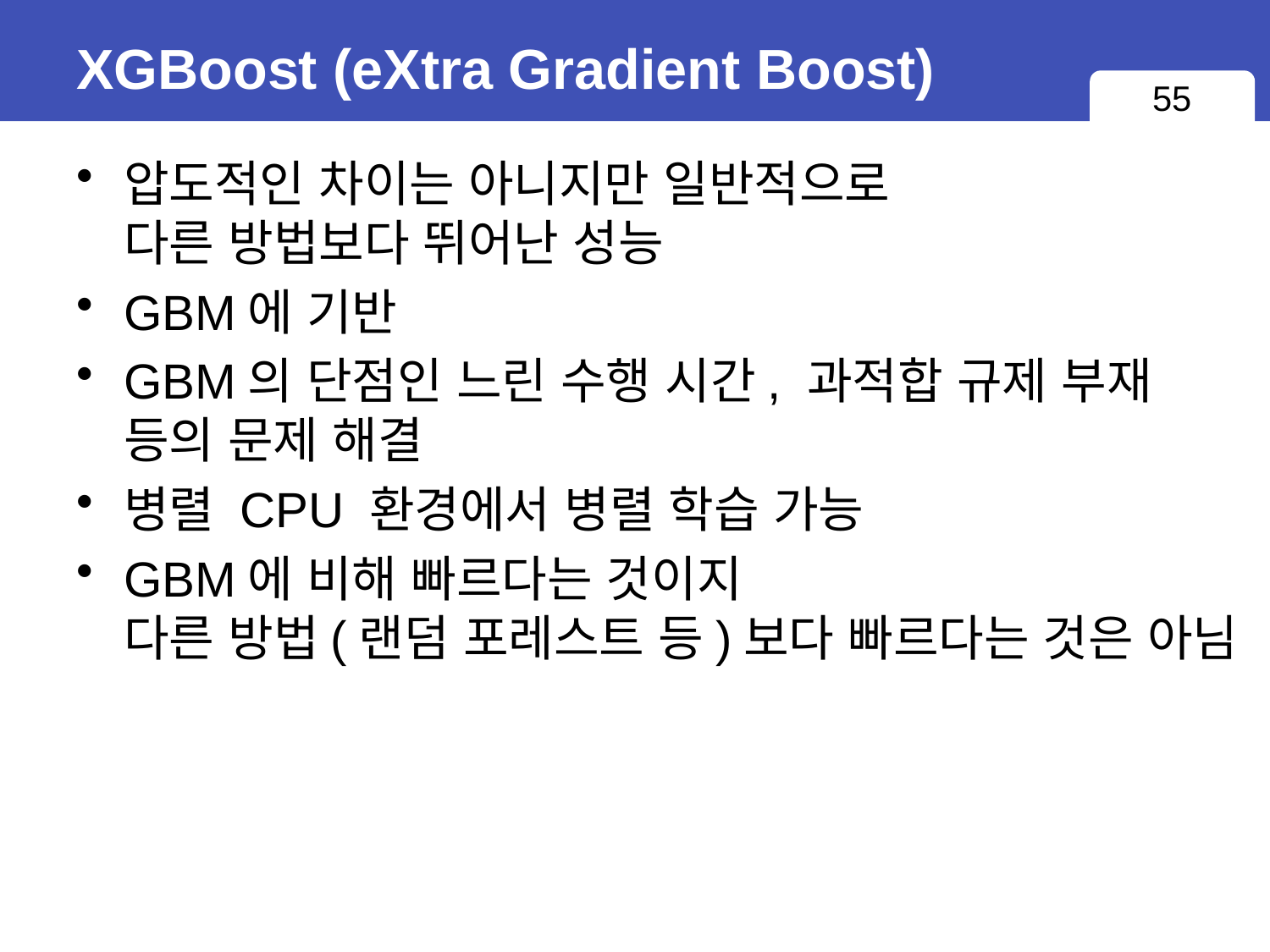

# XGBoost (eXtra Gradient Boost)
55
압도적인 차이는 아니지만 일반적으로
다른 방법보다 뛰어난 성능
GBM에 기반
GBM의 단점인 느린 수행 시간, 과적합 규제 부재 등의 문제 해결
병렬 CPU 환경에서 병렬 학습 가능
GBM에 비해 빠르다는 것이지
다른 방법(랜덤 포레스트 등)보다 빠르다는 것은 아님